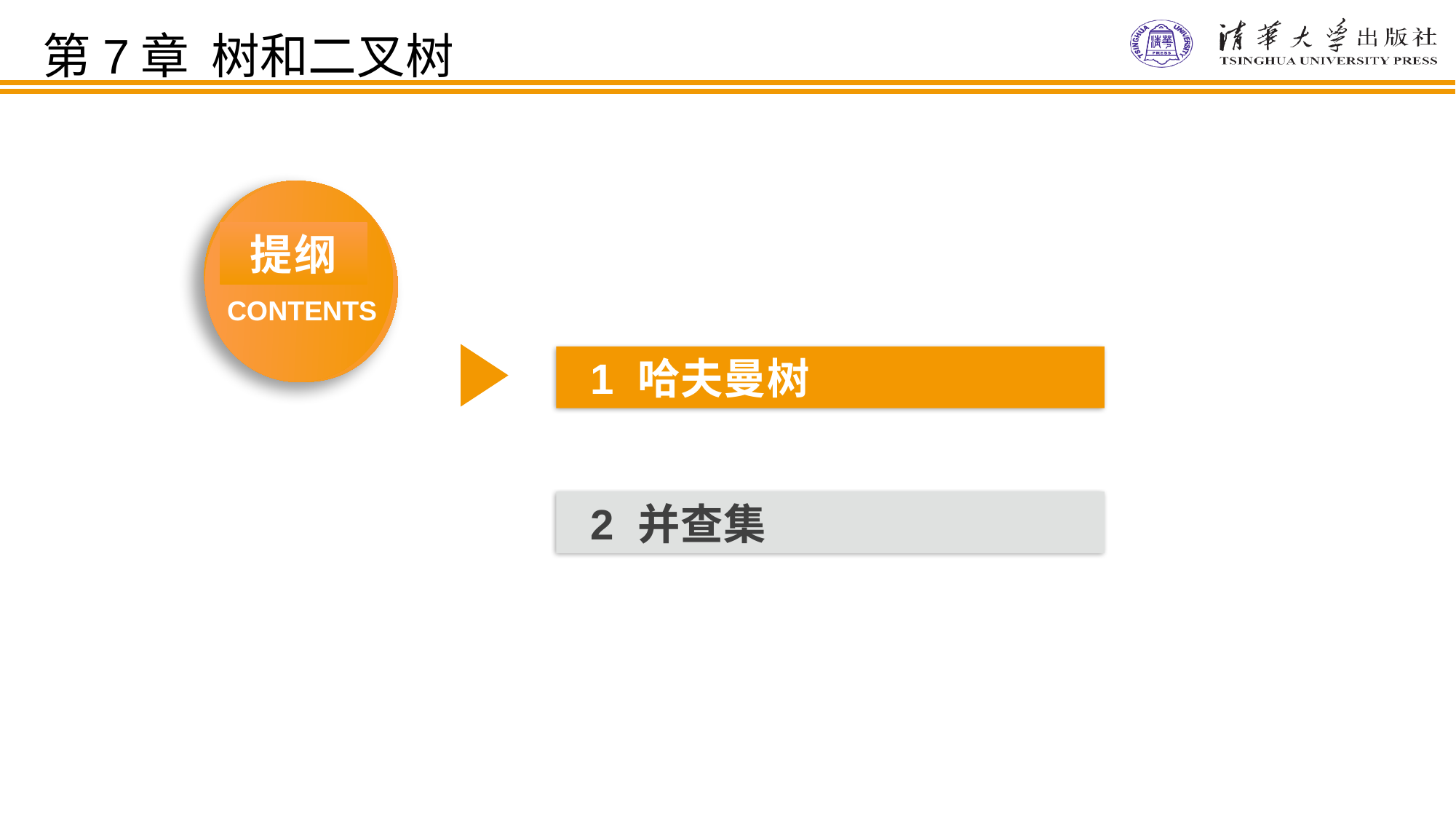

第7章  树和二叉树

提纲
CONTENTS
1 哈夫曼树

2 并查集